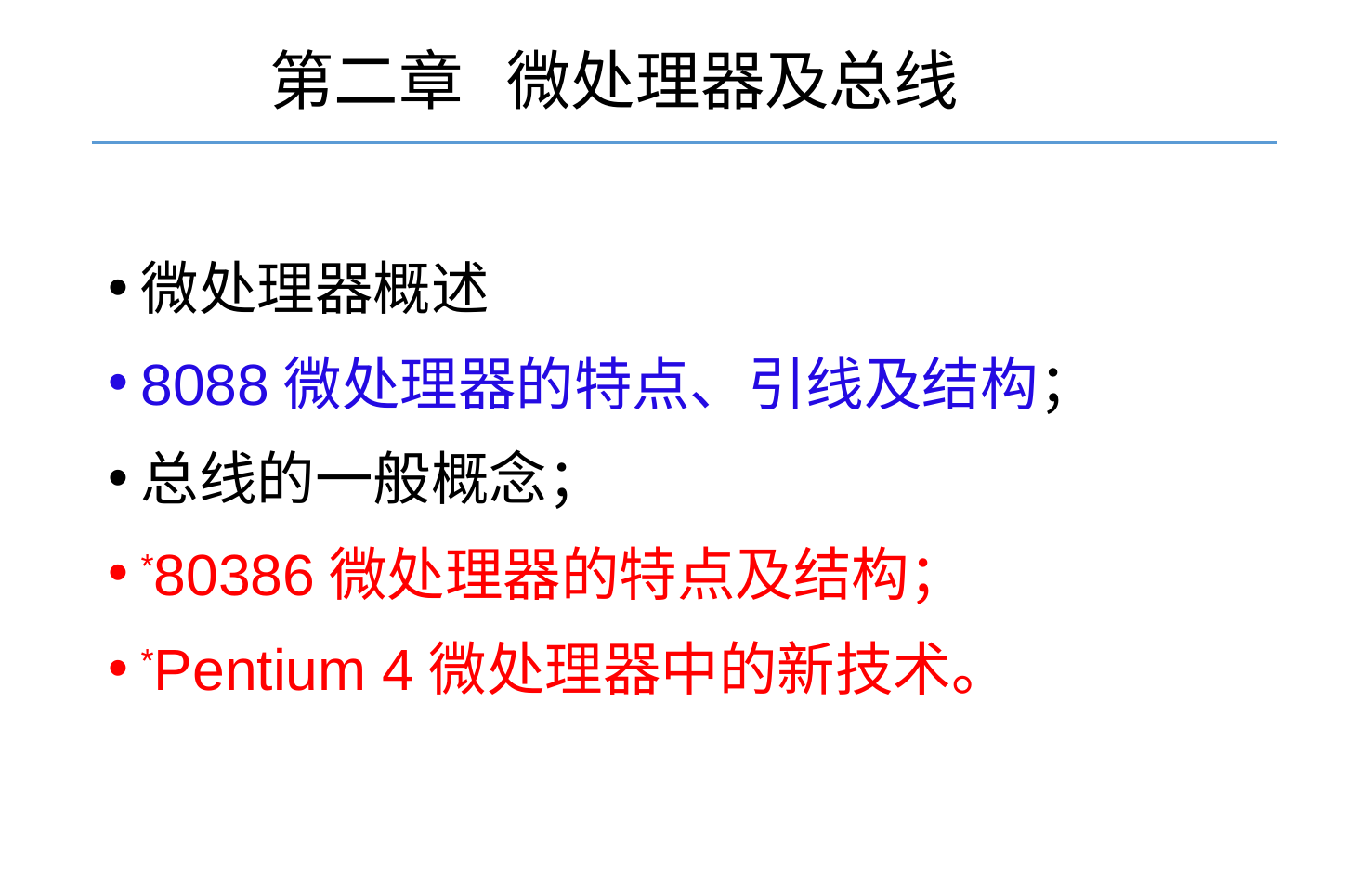

# 第二章   微处理器及总线
微处理器概述
8088微处理器的特点、引线及结构；
总线的一般概念；
*80386微处理器的特点及结构；
*Pentium 4微处理器中的新技术。